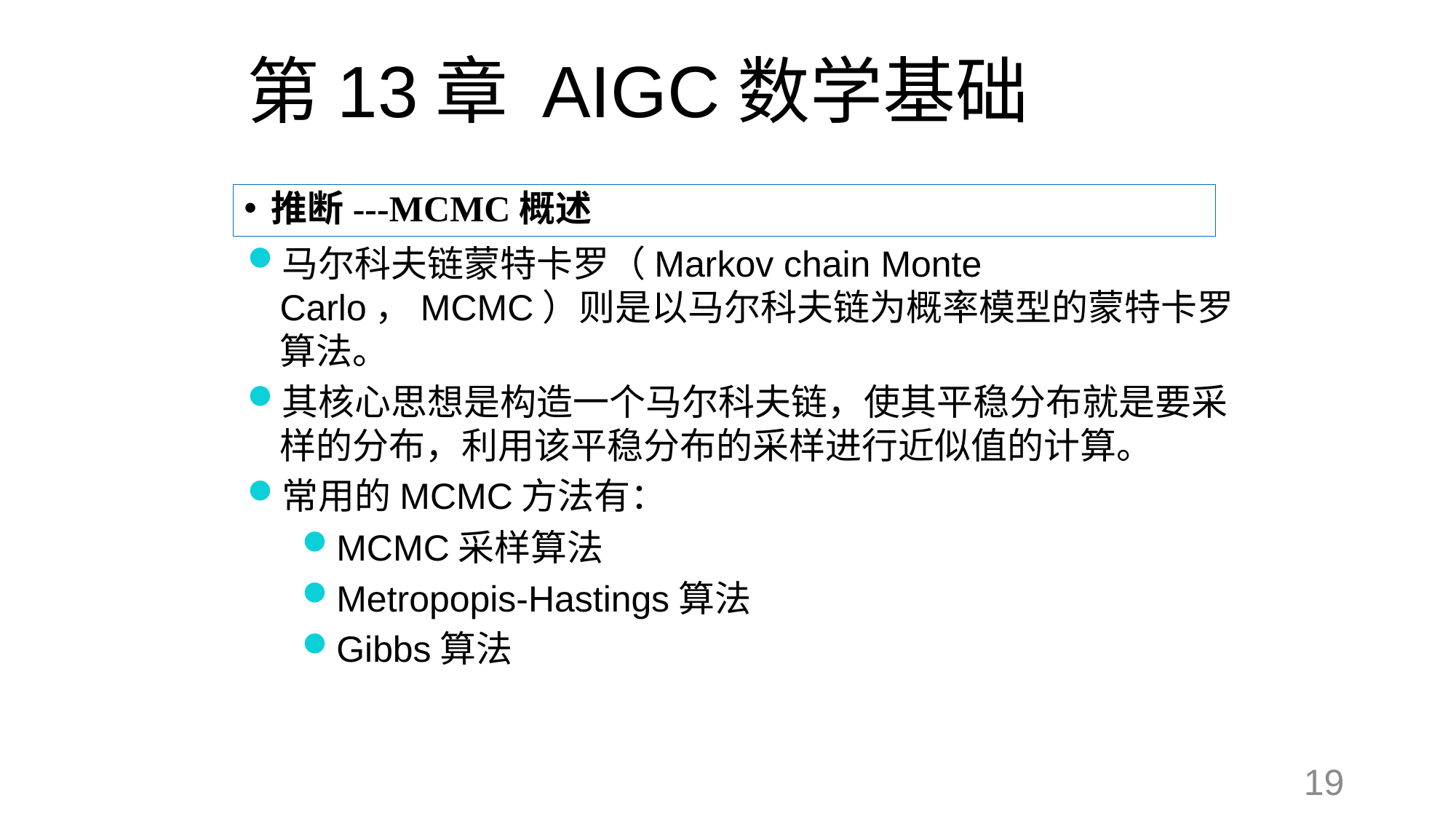

# 第13章 AIGC数学基础
推断---MCMC概述

马尔科夫链蒙特卡罗（Markov chain Monte Carlo，MCMC）则是以马尔科夫链为概率模型的蒙特卡罗算法。
其核心思想是构造一个马尔科夫链，使其平稳分布就是要采样的分布，利用该平稳分布的采样进行近似值的计算。
常用的MCMC方法有：
MCMC采样算法
Metropopis-Hastings算法
Gibbs算法

19